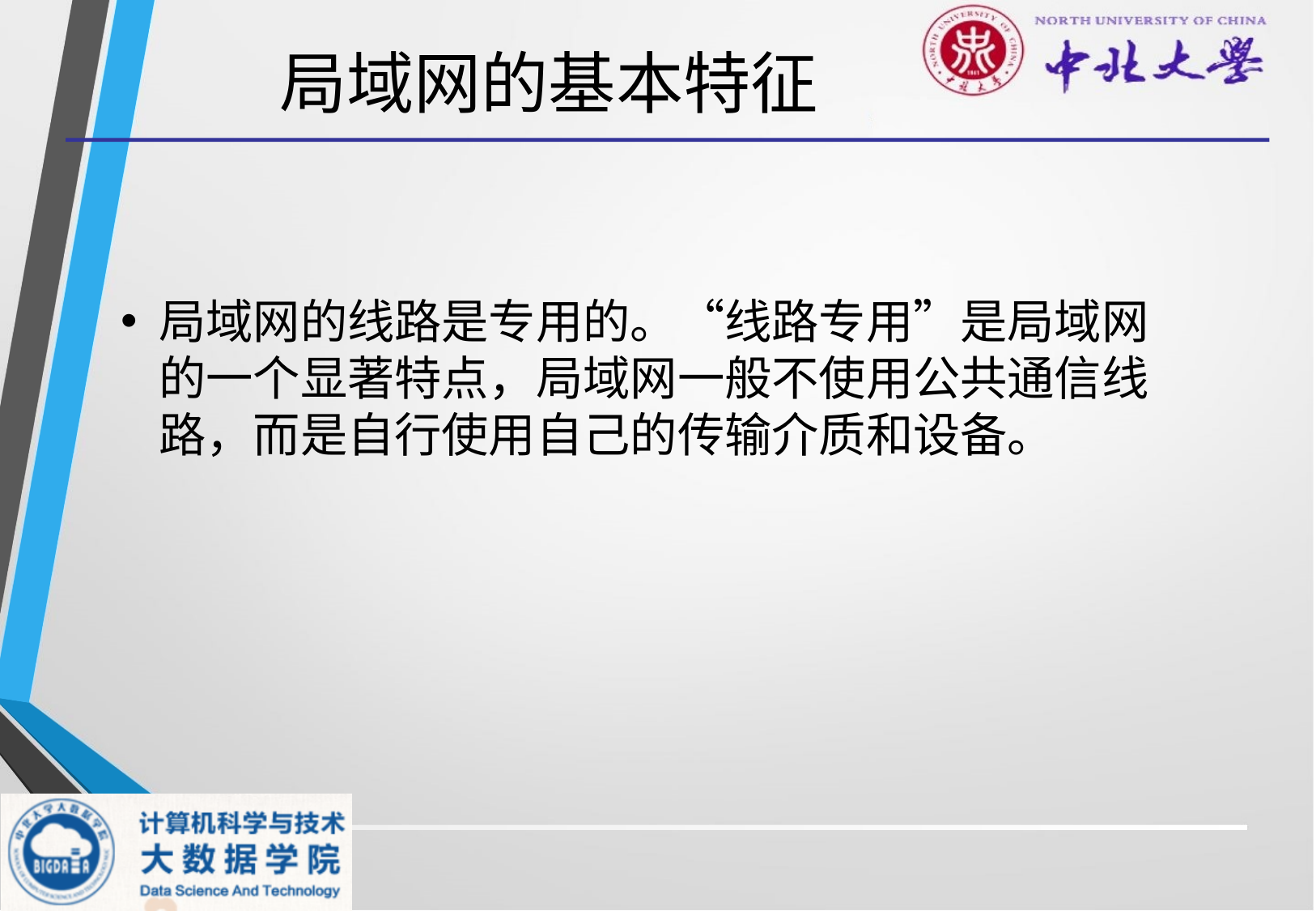

# 局域网的基本特征

局域网的线路是专用的。“线路专用”是局域网的一个显著特点，局域网一般不使用公共通信线路，而是自行使用自己的传输介质和设备。
29